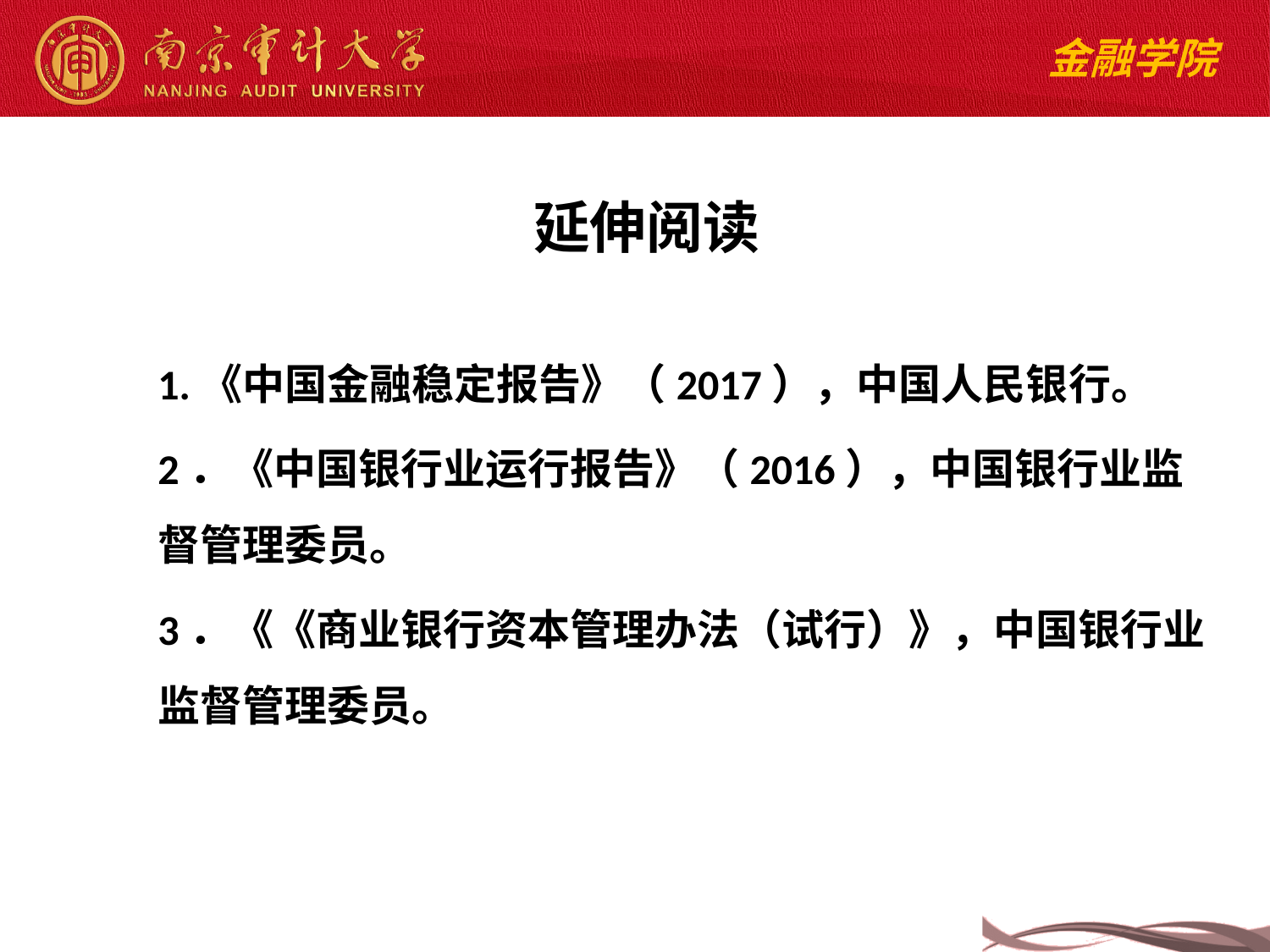

延伸阅读
1.《中国金融稳定报告》（2017），中国人民银行。
2．《中国银行业运行报告》（2016），中国银行业监督管理委员。
3．《《商业银行资本管理办法（试行）》，中国银行业监督管理委员。